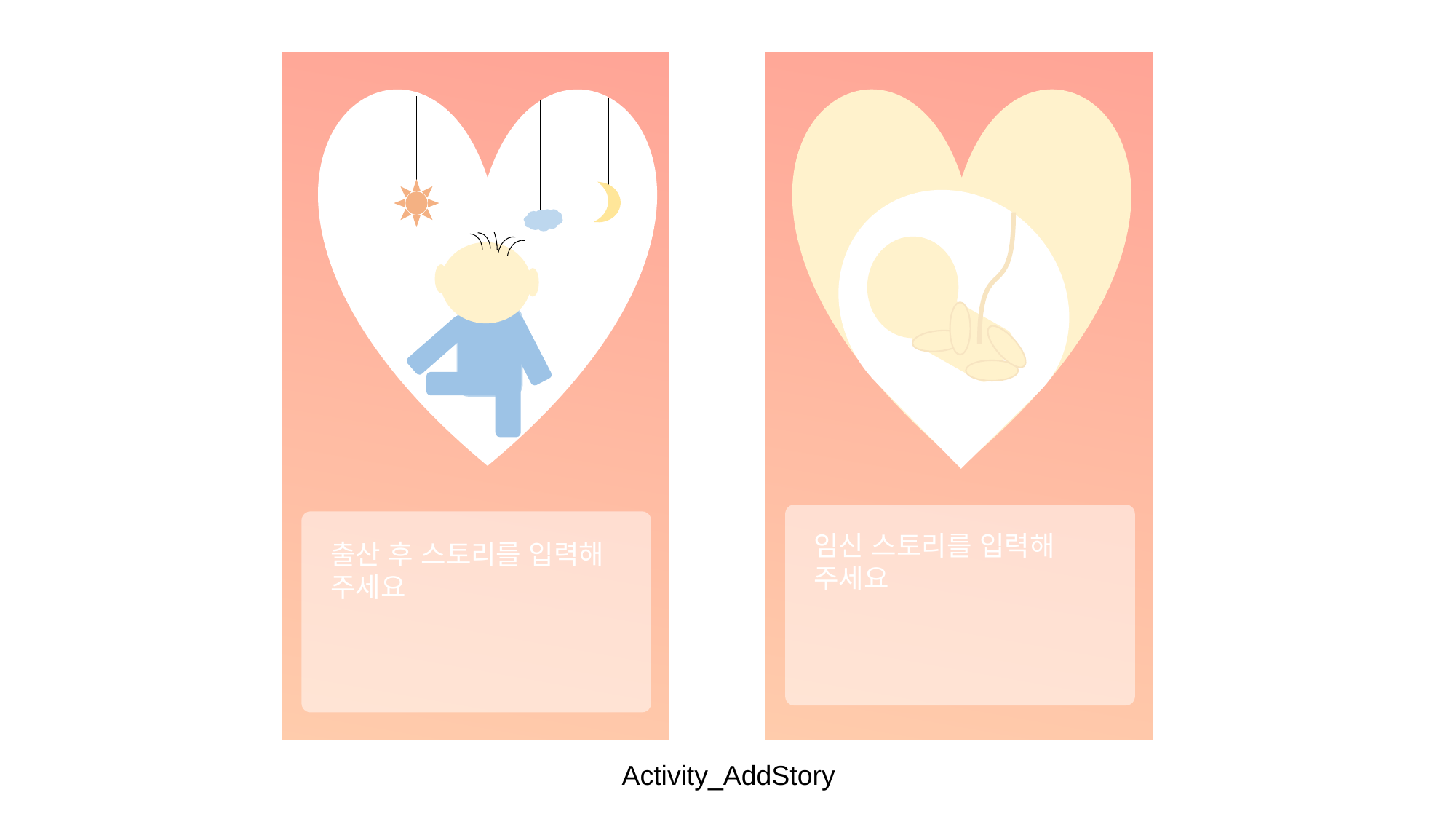

임신 스토리를 입력해 주세요
출산 후 스토리를 입력해 주세요
Activity_AddStory